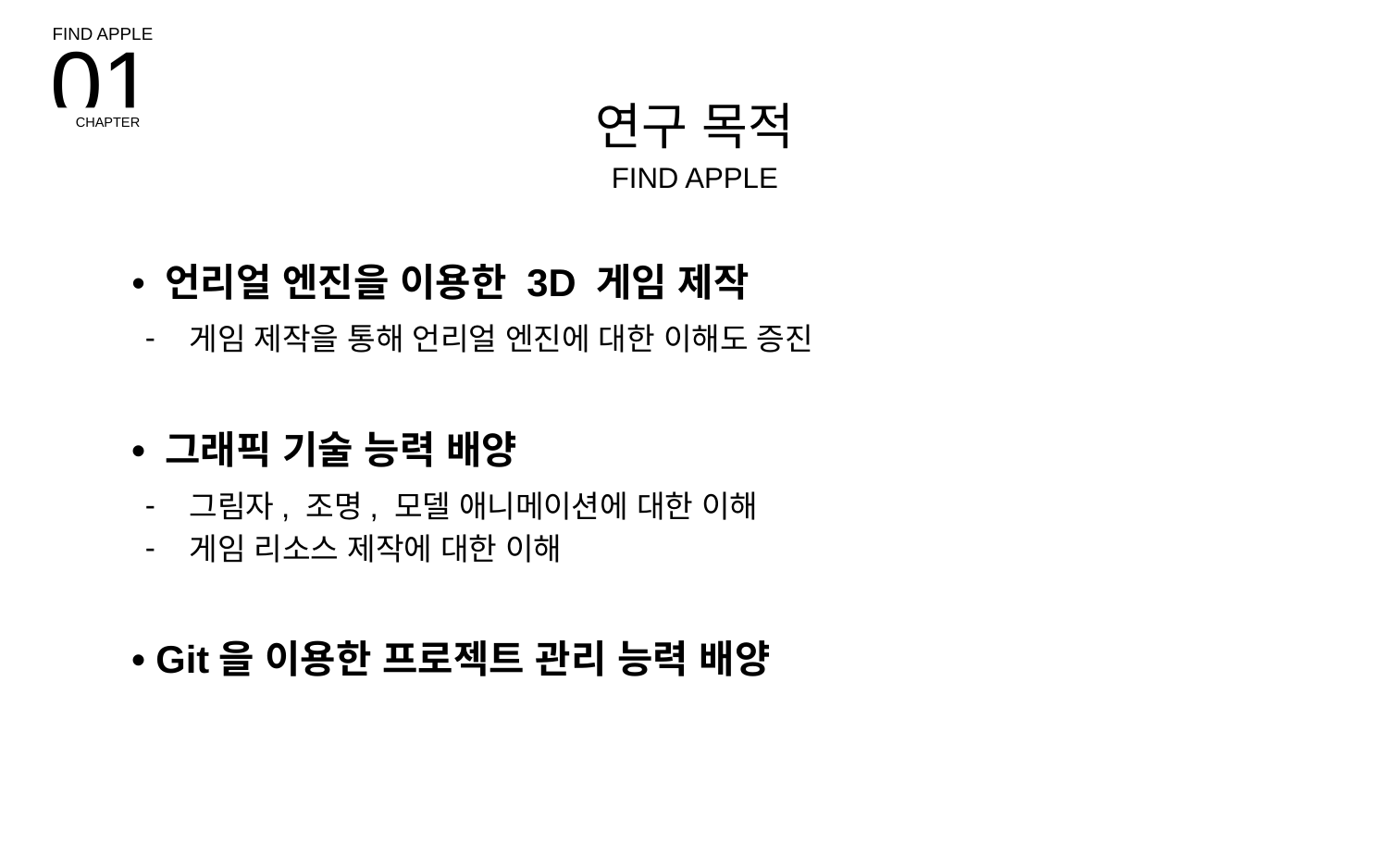

FIND APPLE
01
CHAPTER
연구 목적
FIND APPLE
• 언리얼 엔진을 이용한 3D 게임 제작
게임 제작을 통해 언리얼 엔진에 대한 이해도 증진

• 그래픽 기술 능력 배양
그림자, 조명, 모델 애니메이션에 대한 이해
게임 리소스 제작에 대한 이해

• Git을 이용한 프로젝트 관리 능력 배양